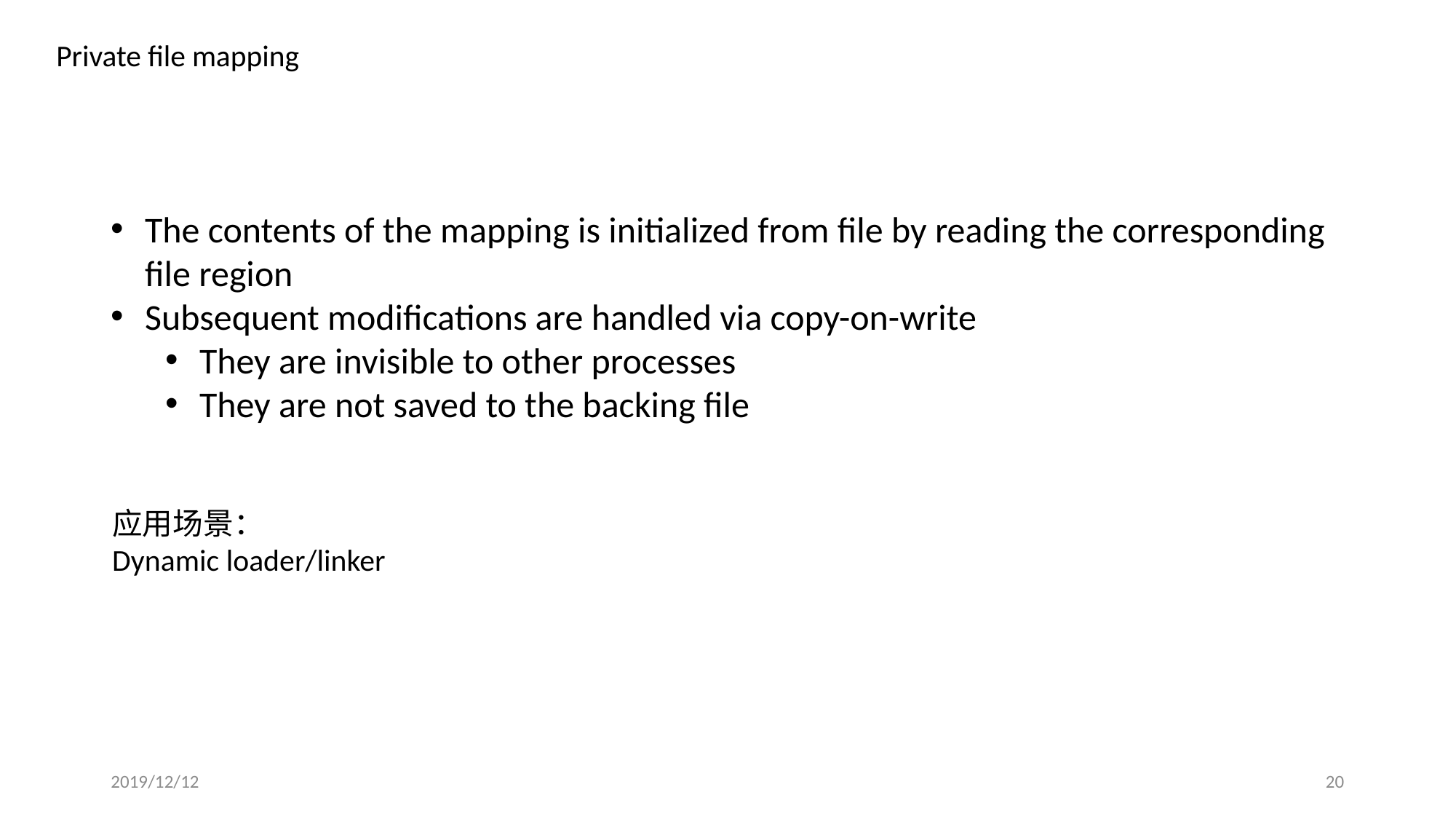

Private file mapping
The contents of the mapping is initialized from file by reading the corresponding file region
Subsequent modifications are handled via copy-on-write
They are invisible to other processes
They are not saved to the backing file
应用场景：
Dynamic loader/linker
2019/12/12
20